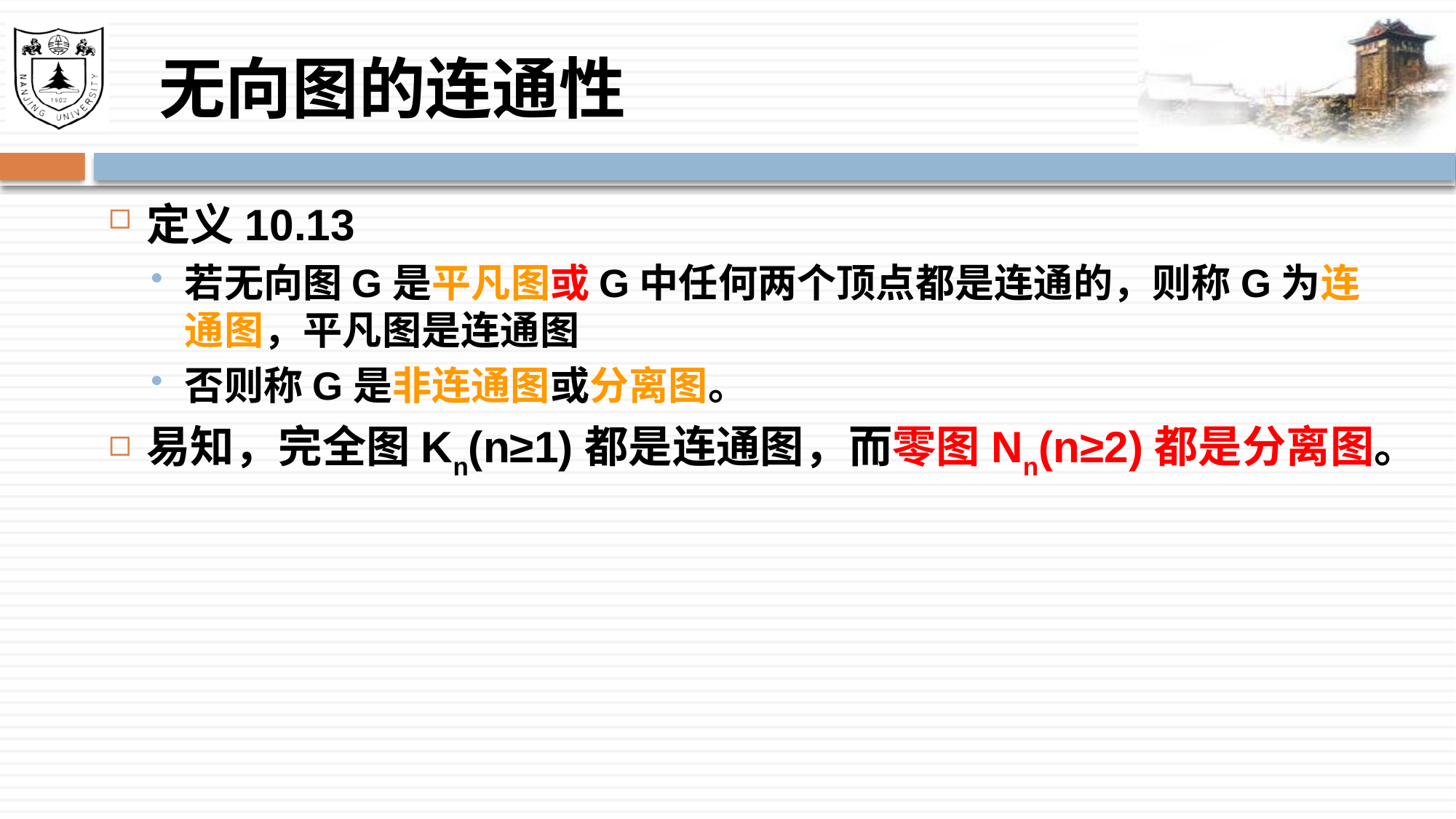

# 无向图的连通性
定义10.13
若无向图G是平凡图或G中任何两个顶点都是连通的，则称G为连通图，平凡图是连通图
否则称G是非连通图或分离图。
易知，完全图Kn(n≥1)都是连通图，而零图Nn(n≥2)都是分离图。